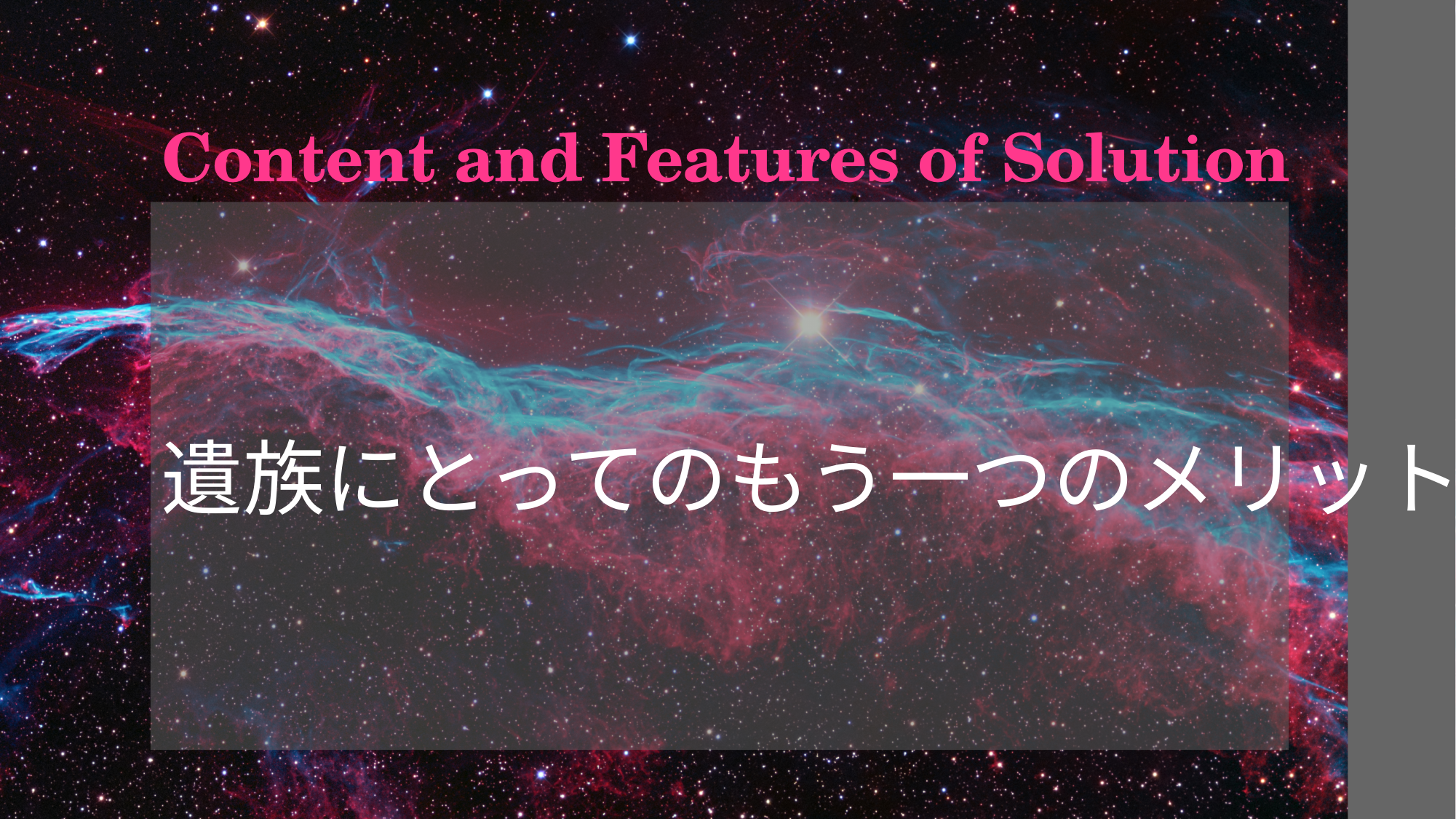

# Content and Features of Solution
遺族にとってのもう一つのメリット